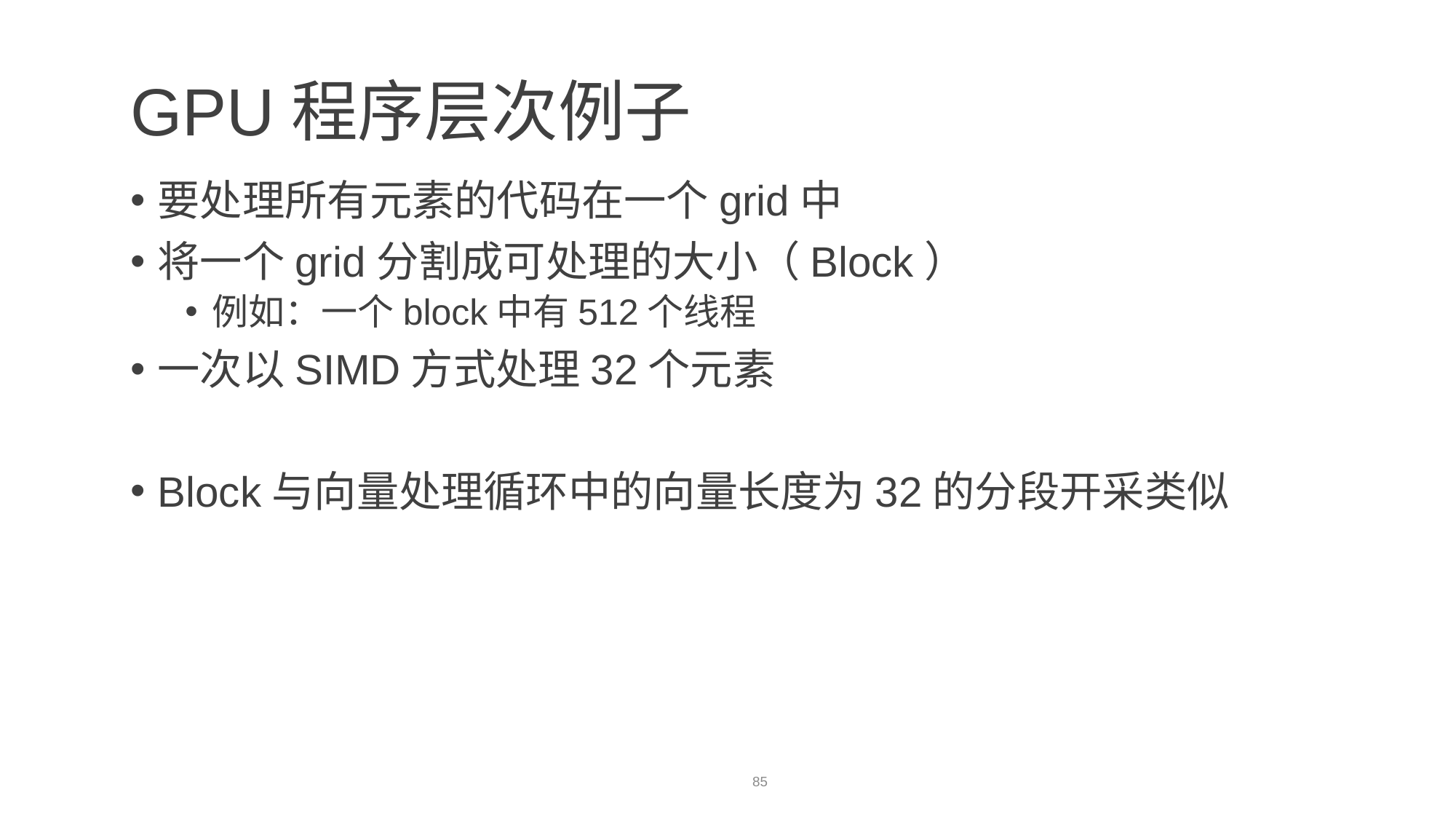

GPU程序层次例子
要处理所有元素的代码在一个grid中
将一个grid分割成可处理的大小（Block）
例如：一个block中有512个线程
一次以SIMD方式处理32个元素

Block与向量处理循环中的向量长度为32的分段开采类似

85